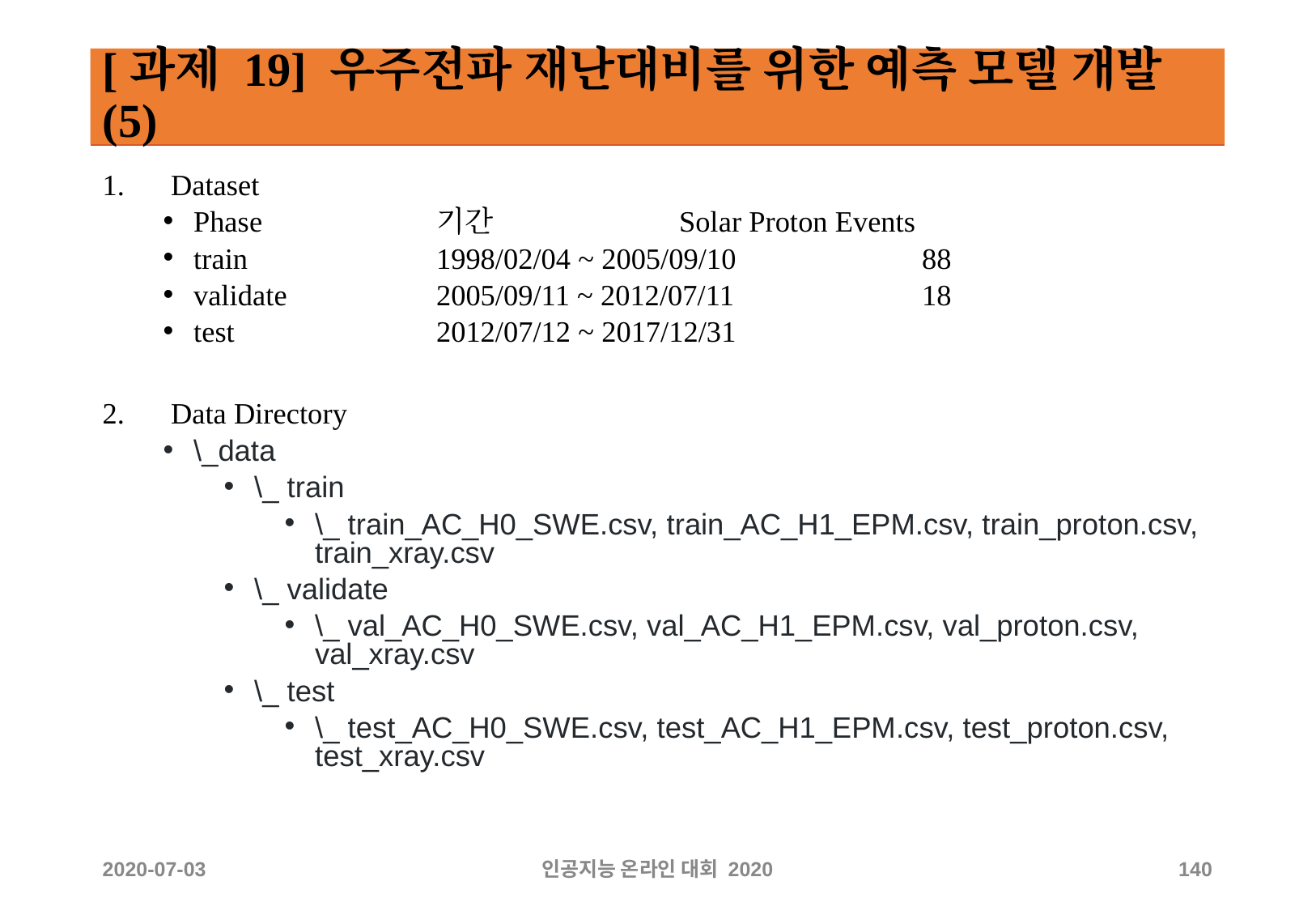

# [과제 19] 우주전파 재난대비를 위한 예측 모델 개발 (5)
Dataset
Phase		기간		Solar Proton Events
train		1998/02/04 ~ 2005/09/10		88
validate	 	2005/09/11 ~ 2012/07/11		18
test		2012/07/12 ~ 2017/12/31

Data Directory
\_data
\_ train
\_ train_AC_H0_SWE.csv, train_AC_H1_EPM.csv, train_proton.csv, train_xray.csv
\_ validate
\_ val_AC_H0_SWE.csv, val_AC_H1_EPM.csv, val_proton.csv, val_xray.csv
\_ test
\_ test_AC_H0_SWE.csv, test_AC_H1_EPM.csv, test_proton.csv, test_xray.csv

2020-07-03
인공지능 온라인 대회 2020
140